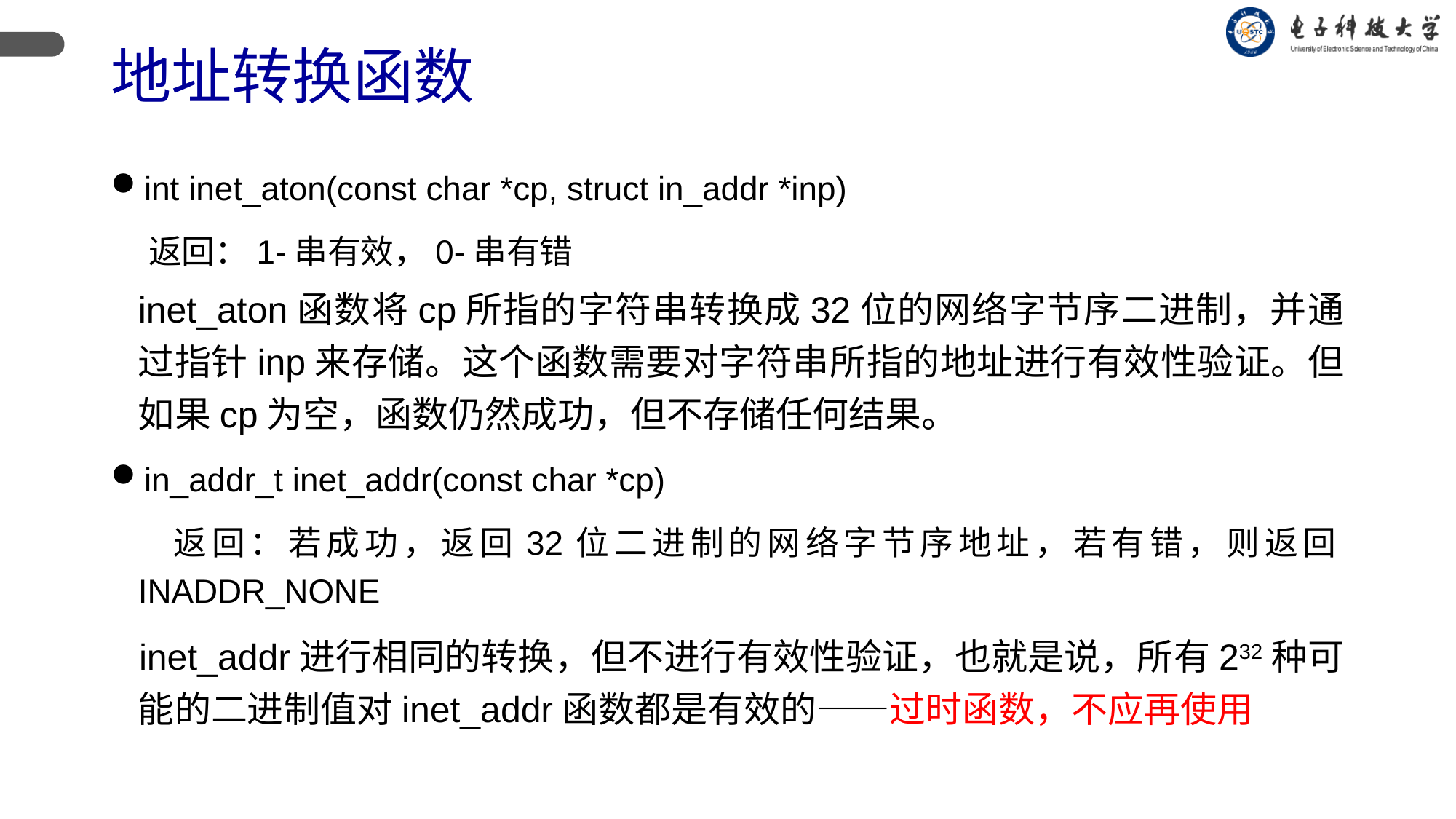

# 地址转换函数
int inet_aton(const char *cp, struct in_addr *inp)
    返回：1-串有效，0-串有错
inet_aton函数将cp所指的字符串转换成32位的网络字节序二进制，并通过指针inp来存储。这个函数需要对字符串所指的地址进行有效性验证。但如果cp为空，函数仍然成功，但不存储任何结果。
in_addr_t inet_addr(const char *cp)
    返回：若成功，返回32位二进制的网络字节序地址，若有错，则返回INADDR_NONE
   inet_addr进行相同的转换，但不进行有效性验证，也就是说，所有232种可能的二进制值对inet_addr函数都是有效的——过时函数，不应再使用